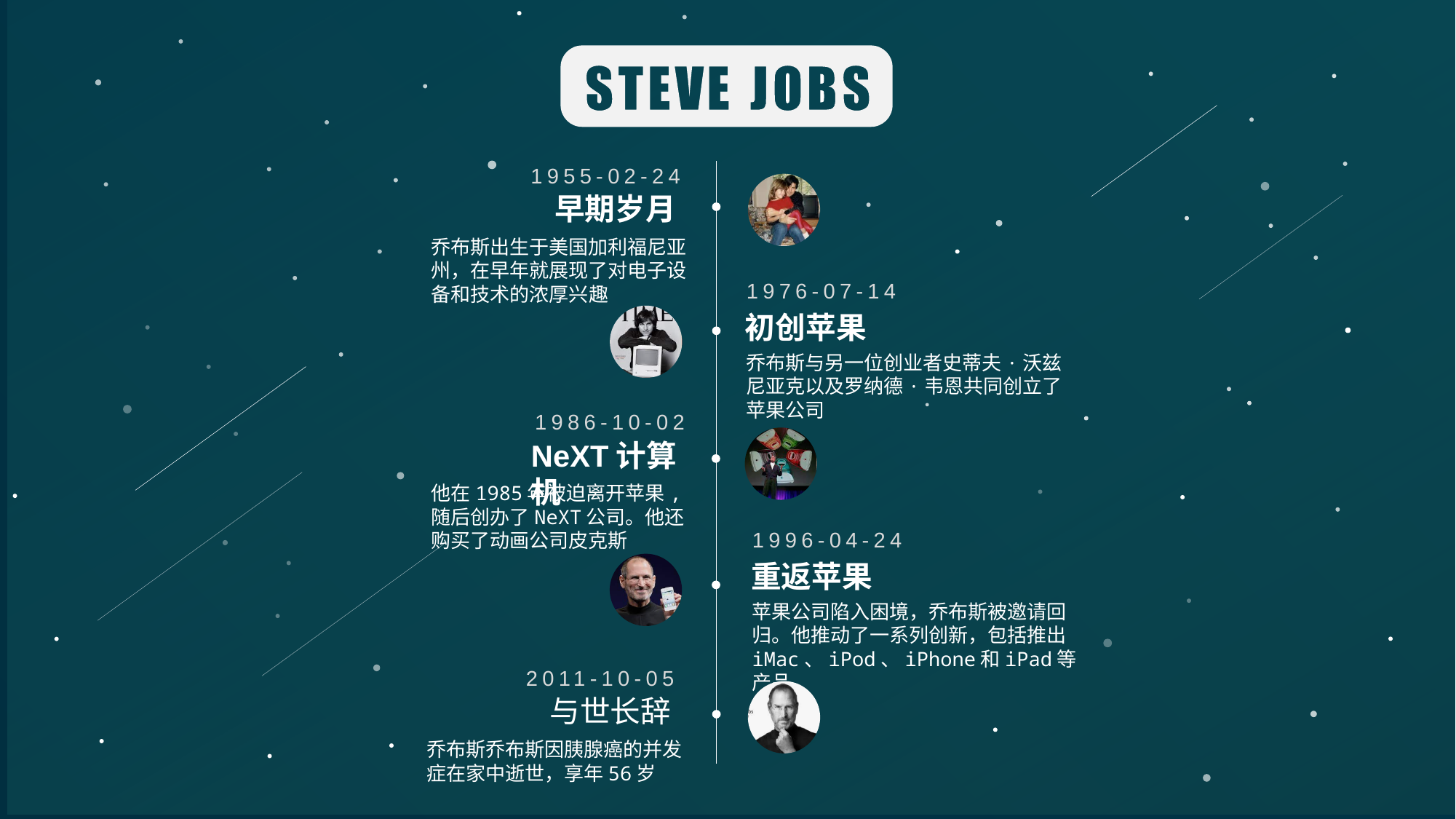

1955-02-24

早期岁月

乔布斯出生于美国加利福尼亚州，在早年就展现了对电子设备和技术的浓厚兴趣

1976-07-14
初创苹果
乔布斯与另一位创业者史蒂夫·沃兹尼亚克以及罗纳德·韦恩共同创立了苹果公司

1986-10-02
NeXT计算机
他在1985年被迫离开苹果,随后创办了NeXT公司。他还购买了动画公司皮克斯

1996-04-24
重返苹果
苹果公司陷入困境，乔布斯被邀请回归。他推动了一系列创新，包括推出iMac、iPod、iPhone和iPad等产品

2011-10-05
与世长辞
乔布斯乔布斯因胰腺癌的并发症在家中逝世，享年56岁